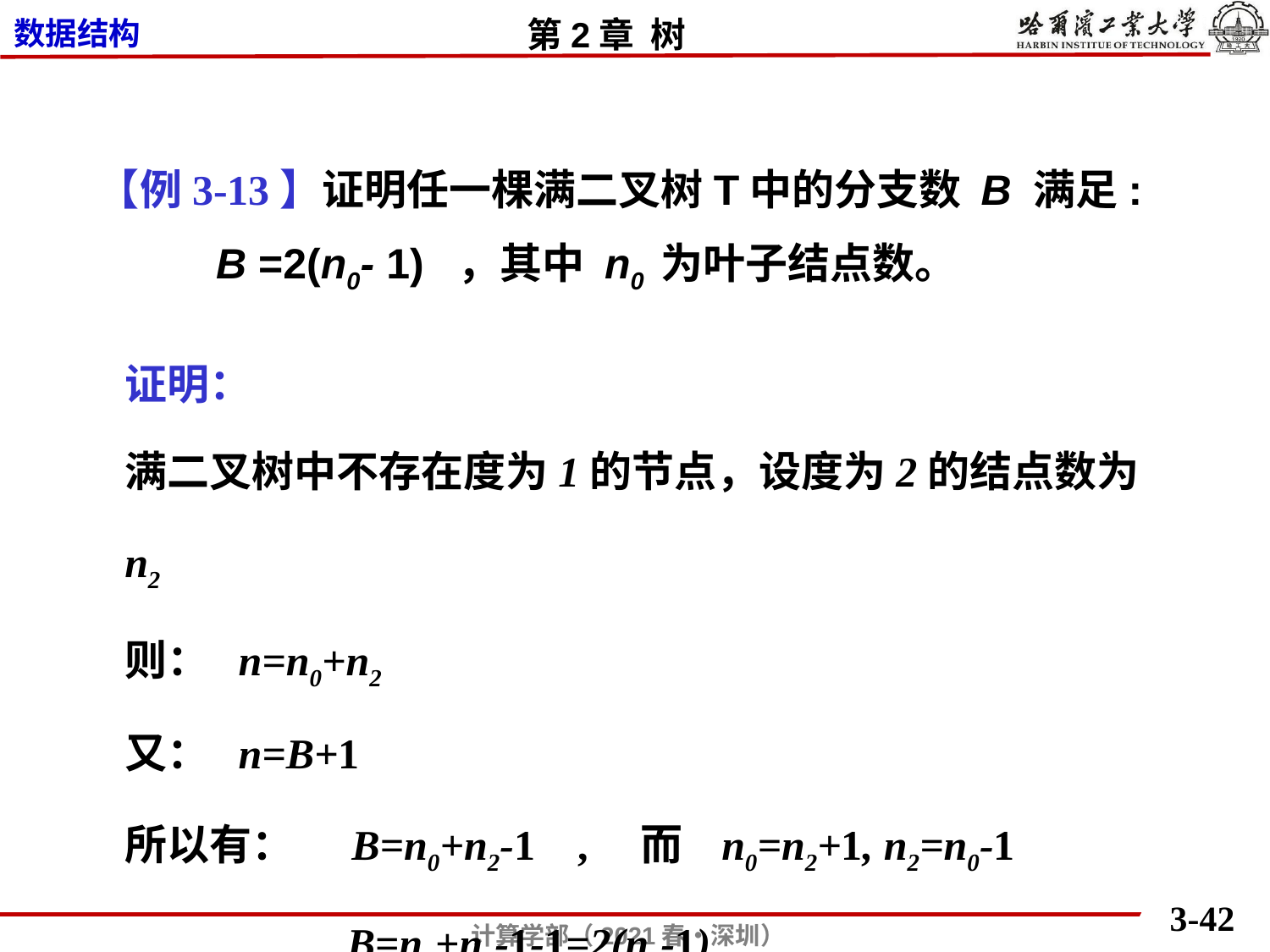

【例3-13】证明任一棵满二叉树T中的分支数 B 满足:
          B =2(n0- 1)  ，其中 n0 为叶子结点数。
证明：
满二叉树中不存在度为1的节点，设度为2的结点数为n2
则：  n=n0+n2
又：  n=B+1
所以有：     B=n0+n2-1    ,    而   n0=n2+1, n2=n0-1
                     B=n0+n0-1-1=2(n0-1)